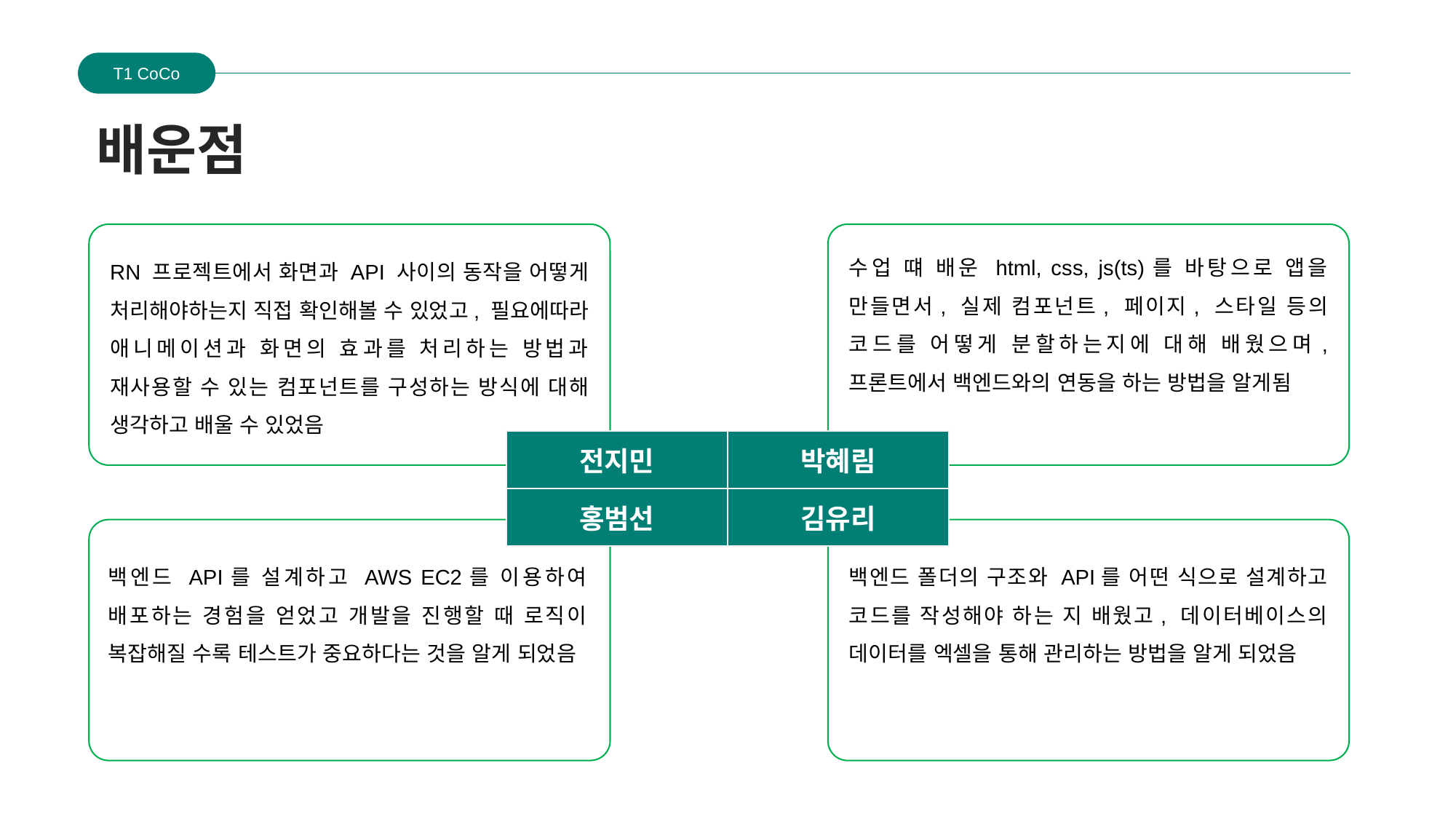

T1 CoCo
배운점

수업 떄 배운 html, css, js(ts)를 바탕으로 앱을 만들면서, 실제 컴포넌트, 페이지, 스타일 등의 코드를 어떻게 분할하는지에 대해 배웠으며, 프론트에서 백엔드와의 연동을 하는 방법을 알게됨
RN 프로젝트에서 화면과 API 사이의 동작을 어떻게 처리해야하는지 직접 확인해볼 수 있었고, 필요에따라 애니메이션과 화면의 효과를 처리하는 방법과 재사용할 수 있는 컴포넌트를 구성하는 방식에 대해 생각하고 배울 수 있었음
| 전지민 | 박혜림 |
| --- | --- |
| 홍범선 | 김유리 |

백엔드 API를 설계하고 AWS EC2를 이용하여 배포하는 경험을 얻었고 개발을 진행할 때 로직이 복잡해질 수록 테스트가 중요하다는 것을 알게 되었음
백엔드 폴더의 구조와 API를 어떤 식으로 설계하고 코드를 작성해야 하는 지 배웠고, 데이터베이스의 데이터를 엑셀을 통해 관리하는 방법을 알게 되었음